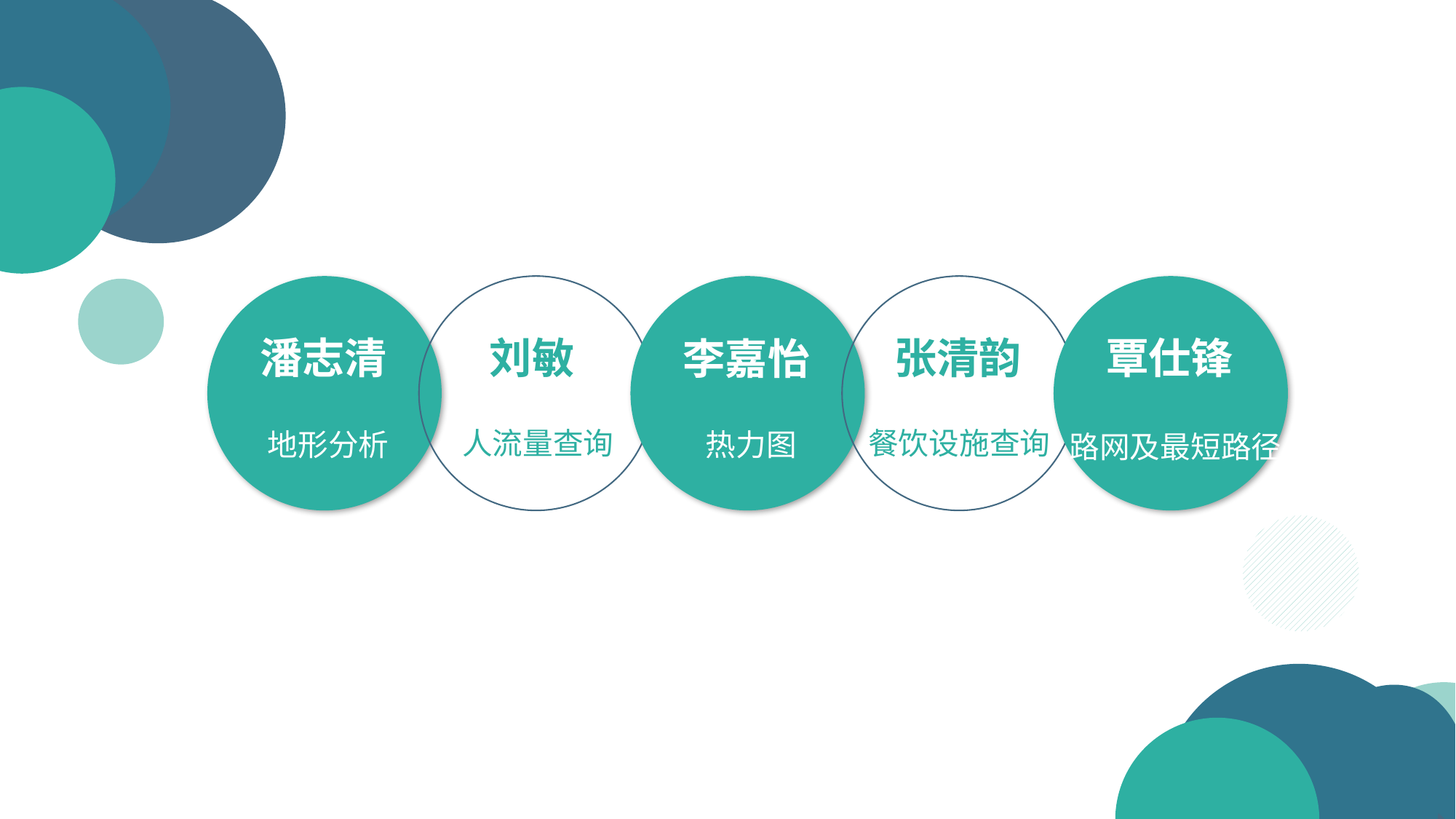

潘志清
地形分析

刘敏
人流量查询

李嘉怡
热力图

张清韵
餐饮设施查询

覃仕锋
路网及最短路径